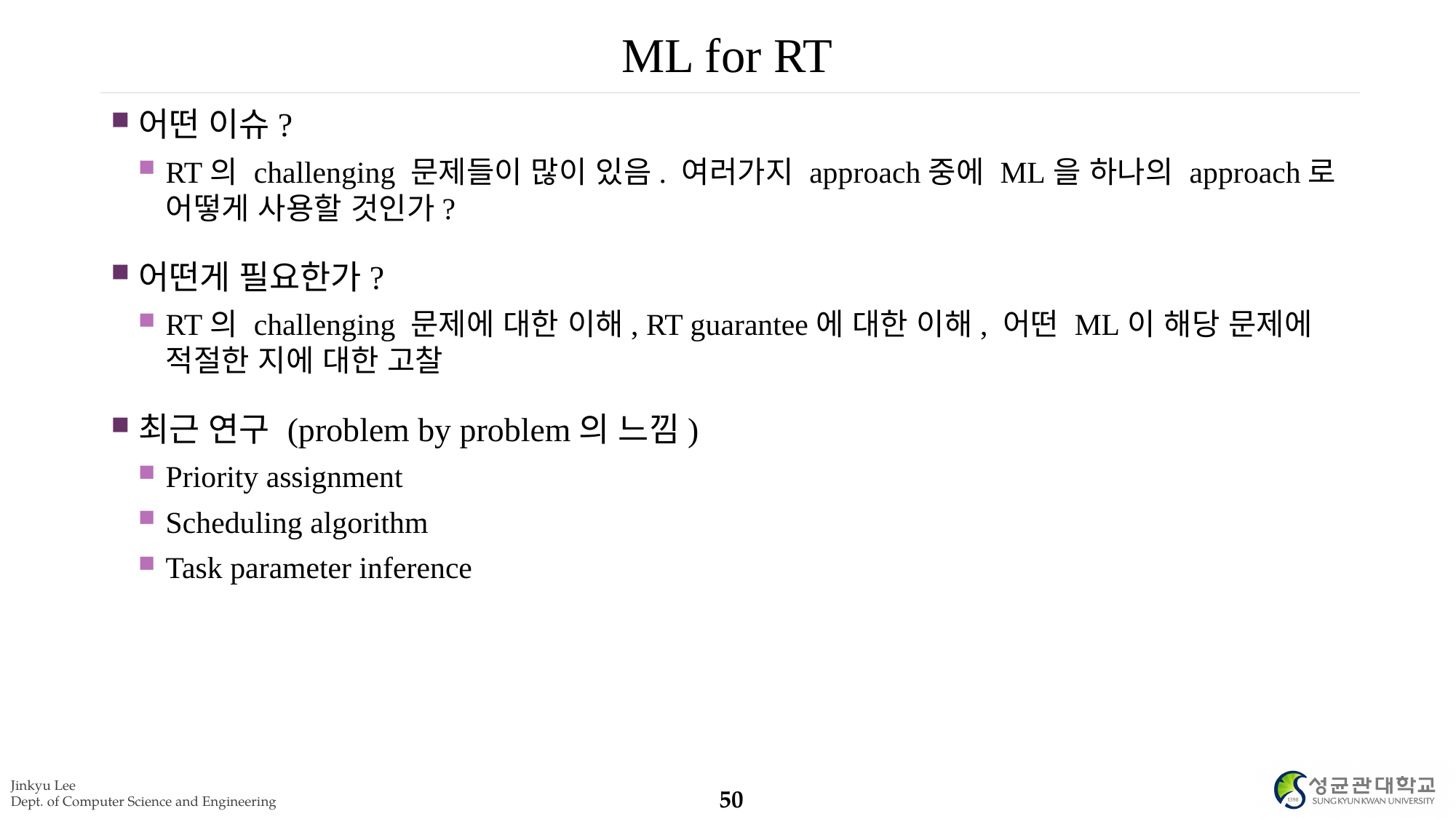

# ML for RT
어떤 이슈?
RT의 challenging 문제들이 많이 있음. 여러가지 approach중에 ML을 하나의 approach로 어떻게 사용할 것인가?
어떤게 필요한가?
RT의 challenging 문제에 대한 이해, RT guarantee에 대한 이해, 어떤 ML이 해당 문제에 적절한 지에 대한 고찰
최근 연구 (problem by problem의 느낌)
Priority assignment
Scheduling algorithm
Task parameter inference